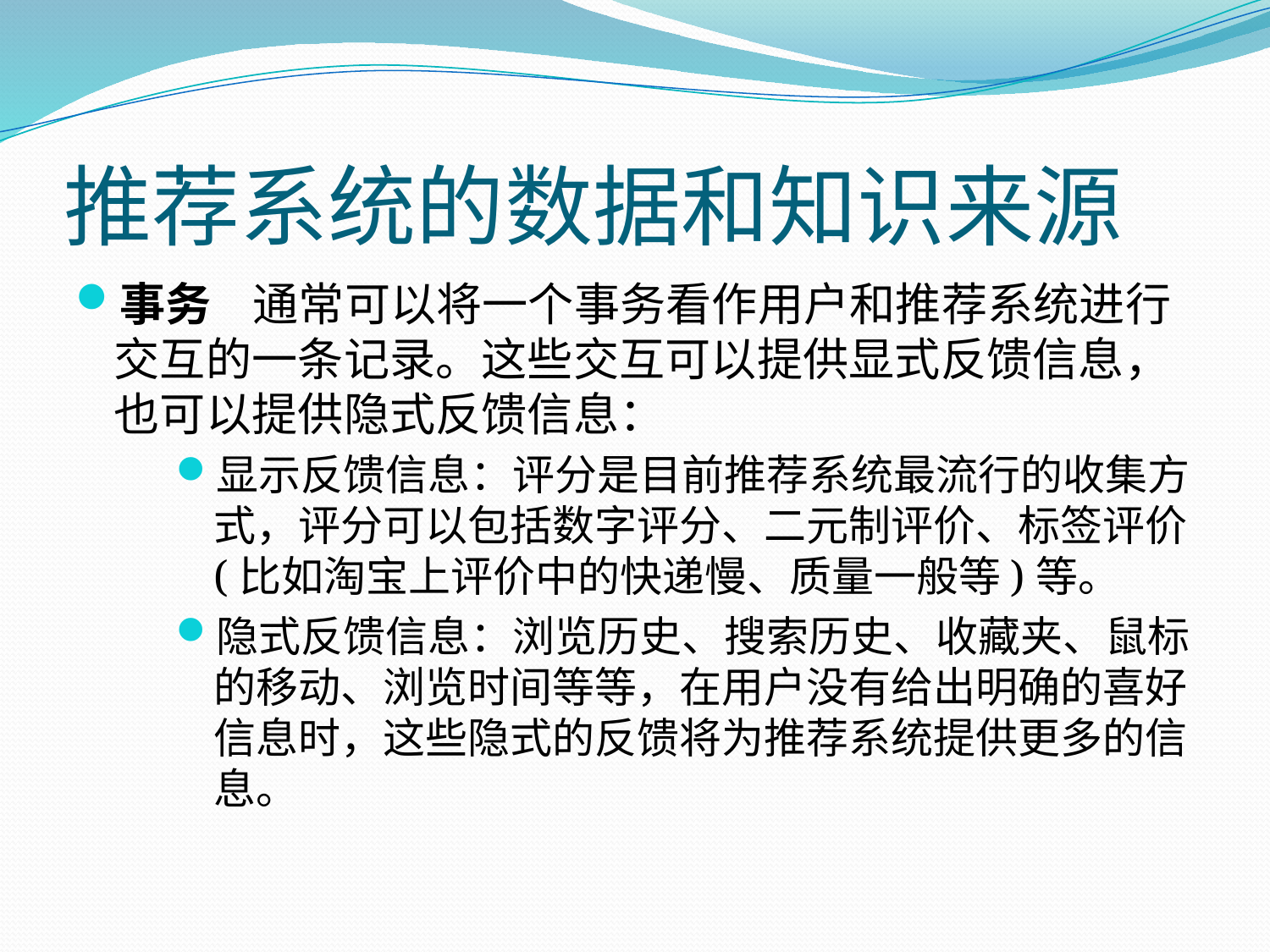

# 推荐系统的数据和知识来源
事务    通常可以将一个事务看作用户和推荐系统进行交互的一条记录。这些交互可以提供显式反馈信息，也可以提供隐式反馈信息：
显示反馈信息：评分是目前推荐系统最流行的收集方式，评分可以包括数字评分、二元制评价、标签评价(比如淘宝上评价中的快递慢、质量一般等)等。
隐式反馈信息：浏览历史、搜索历史、收藏夹、鼠标的移动、浏览时间等等，在用户没有给出明确的喜好信息时，这些隐式的反馈将为推荐系统提供更多的信息。